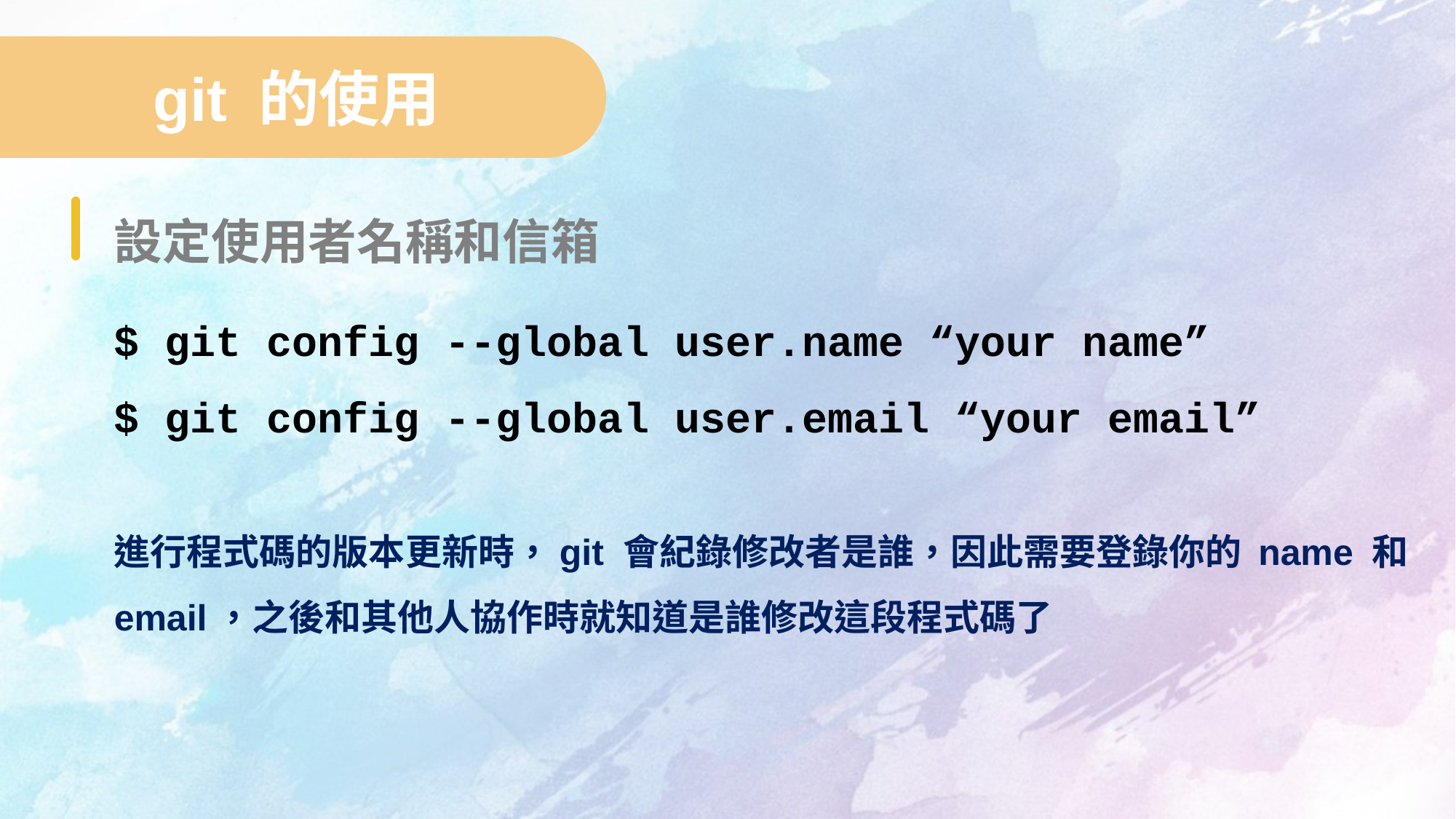

git 的使用
設定使用者名稱和信箱
$ git config --global user.name “your name”
$ git config --global user.email “your email”
進行程式碼的版本更新時，git 會紀錄修改者是誰，因此需要登錄你的 name 和 email，之後和其他人協作時就知道是誰修改這段程式碼了